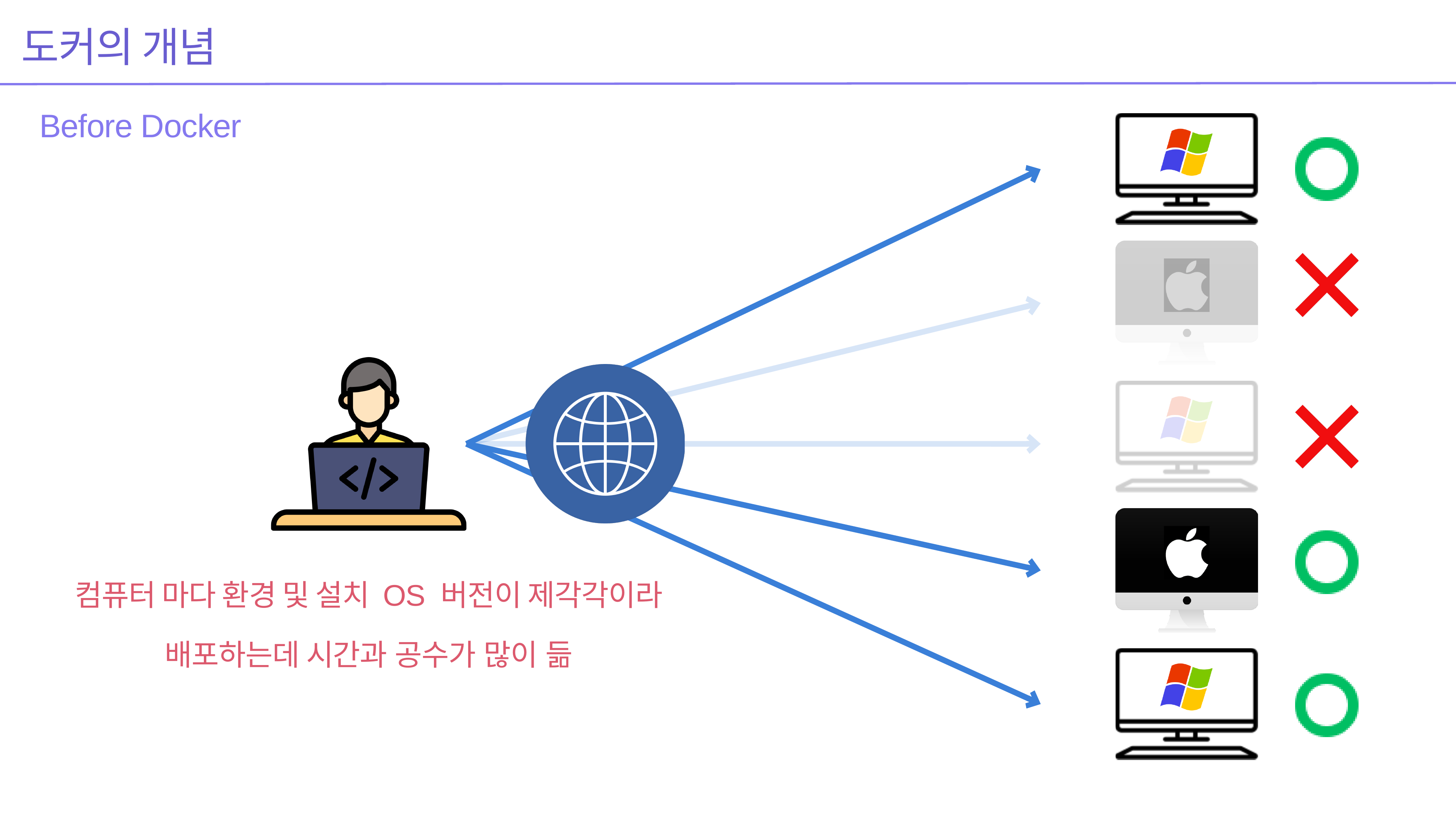

도커의 개념

Before Docker

컴퓨터 마다 환경 및 설치 OS 버전이 제각각이라
배포하는데 시간과 공수가 많이 듦